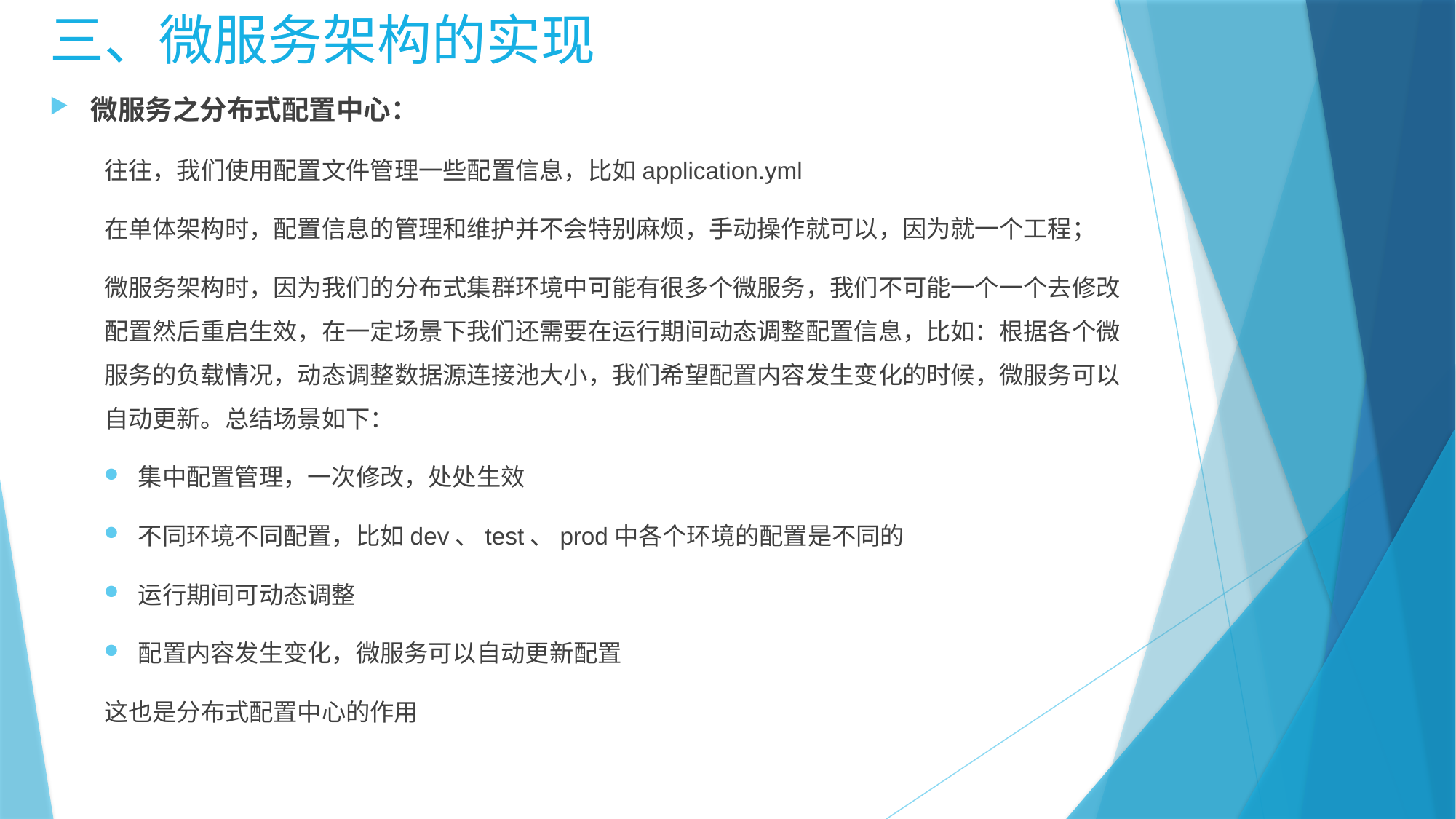

三、微服务架构的实现
微服务之分布式配置中心：
往往，我们使用配置文件管理一些配置信息，比如application.yml
在单体架构时，配置信息的管理和维护并不会特别麻烦，手动操作就可以，因为就一个工程；
微服务架构时，因为我们的分布式集群环境中可能有很多个微服务，我们不可能一个一个去修改配置然后重启生效，在一定场景下我们还需要在运行期间动态调整配置信息，比如：根据各个微服务的负载情况，动态调整数据源连接池大小，我们希望配置内容发生变化的时候，微服务可以自动更新。总结场景如下：
集中配置管理，一次修改，处处生效
不同环境不同配置，比如dev、test、prod中各个环境的配置是不同的
运行期间可动态调整
配置内容发生变化，微服务可以自动更新配置
这也是分布式配置中心的作用